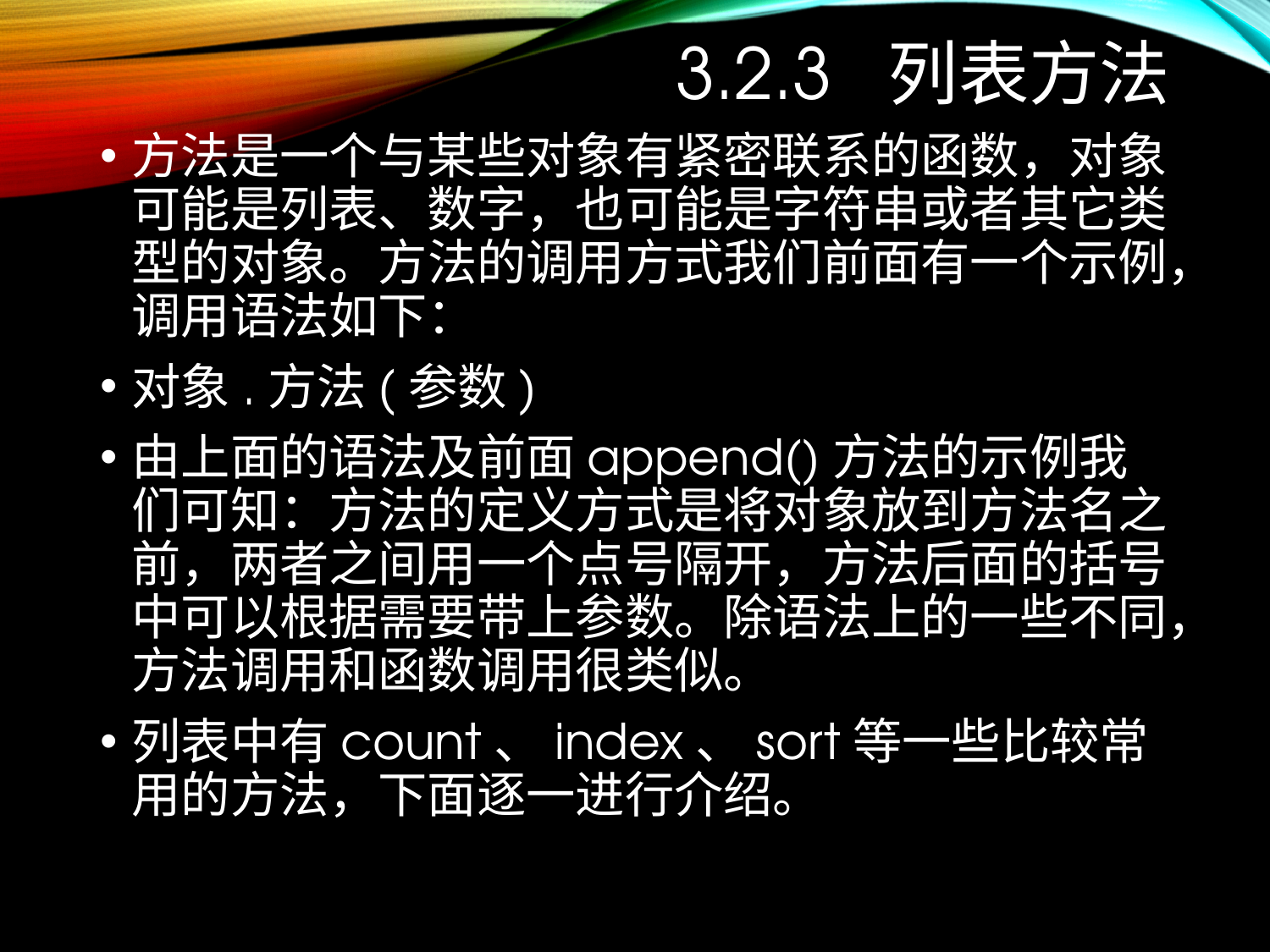

# 3.2.3  列表方法
方法是一个与某些对象有紧密联系的函数，对象可能是列表、数字，也可能是字符串或者其它类型的对象。方法的调用方式我们前面有一个示例，调用语法如下：
对象.方法(参数)
由上面的语法及前面append()方法的示例我们可知：方法的定义方式是将对象放到方法名之前，两者之间用一个点号隔开，方法后面的括号中可以根据需要带上参数。除语法上的一些不同，方法调用和函数调用很类似。
列表中有count、index、sort等一些比较常用的方法，下面逐一进行介绍。